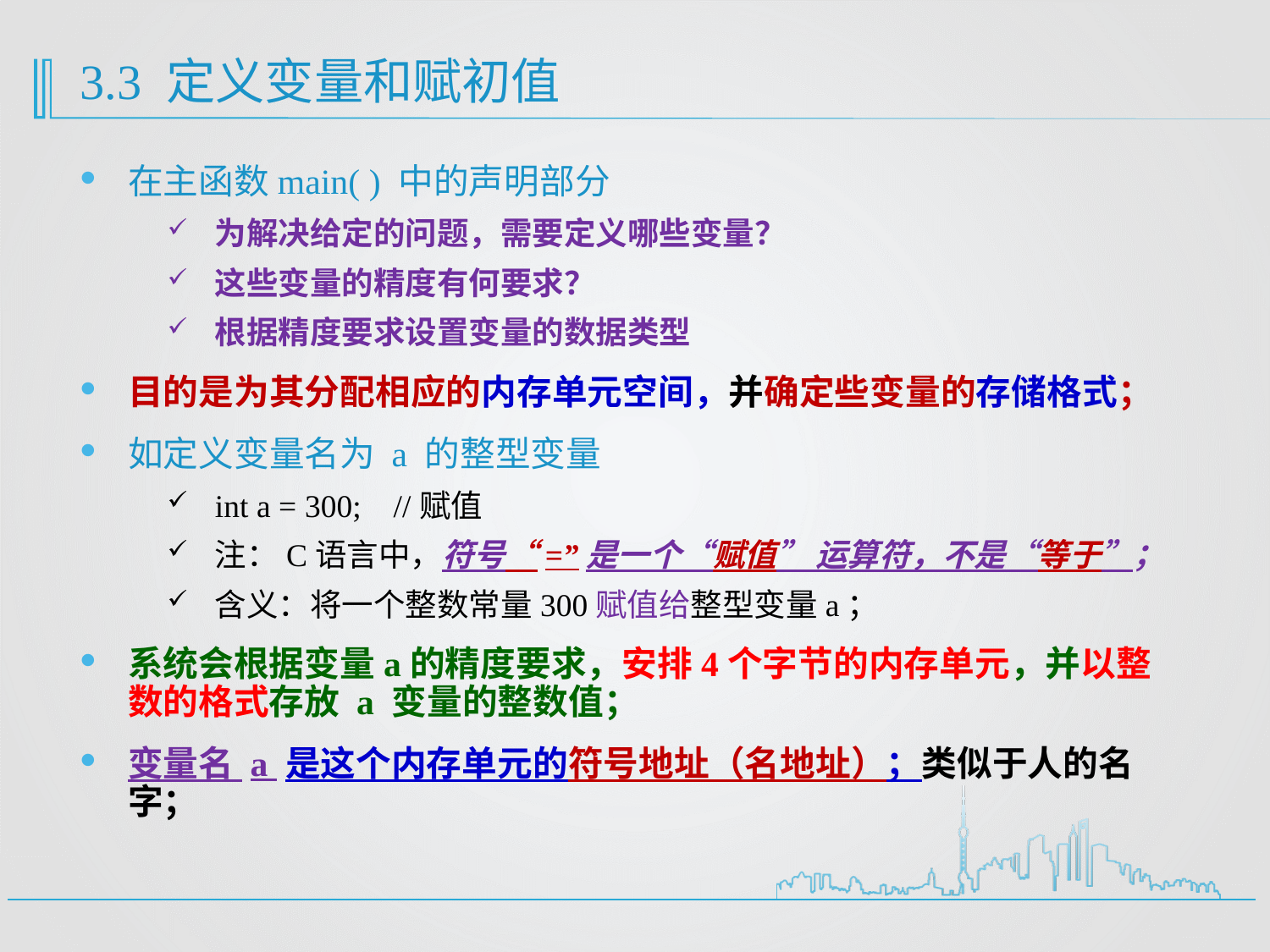

# 3.3 定义变量和赋初值
在主函数main( ) 中的声明部分
为解决给定的问题，需要定义哪些变量？
这些变量的精度有何要求？
根据精度要求设置变量的数据类型
目的是为其分配相应的内存单元空间，并确定些变量的存储格式；
如定义变量名为 a 的整型变量
int a = 300;    //赋值
注：C语言中，符号“=”是一个“赋值” 运算符，不是“等于”；
含义：将一个整数常量300赋值给整型变量a；
系统会根据变量a的精度要求，安排4个字节的内存单元，并以整数的格式存放 a 变量的整数值；
变量名 a 是这个内存单元的符号地址（名地址）；类似于人的名字；